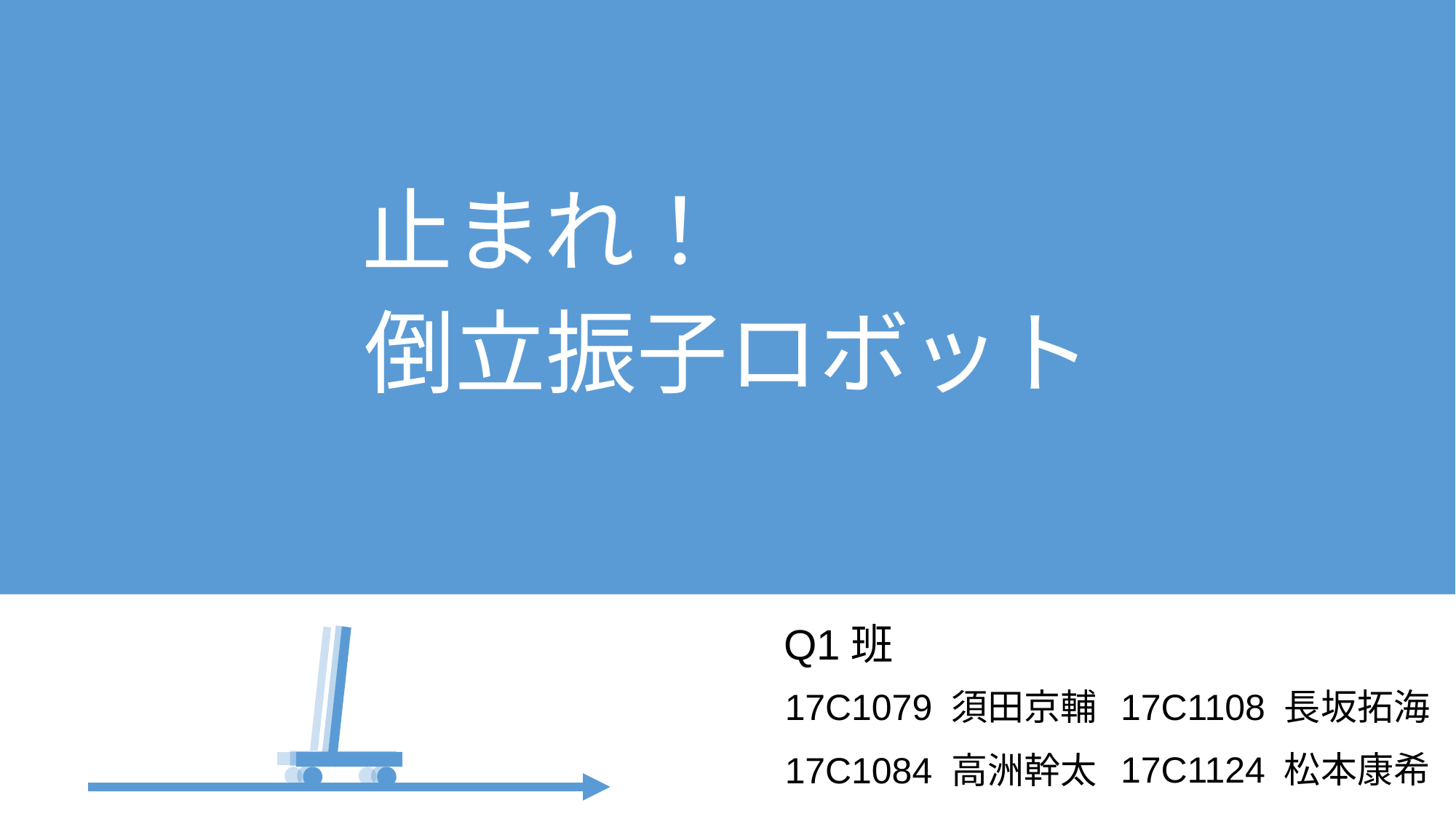

止まれ！
倒立振子ロボット
Q1班
17C1079 須田京輔
17C1108 長坂拓海
17C1079 須田京輔
17C1108 長坂拓海
17C1124 松本康希
17C1084 高洲幹太
17C1124 松本康希
17C1084 高洲幹太